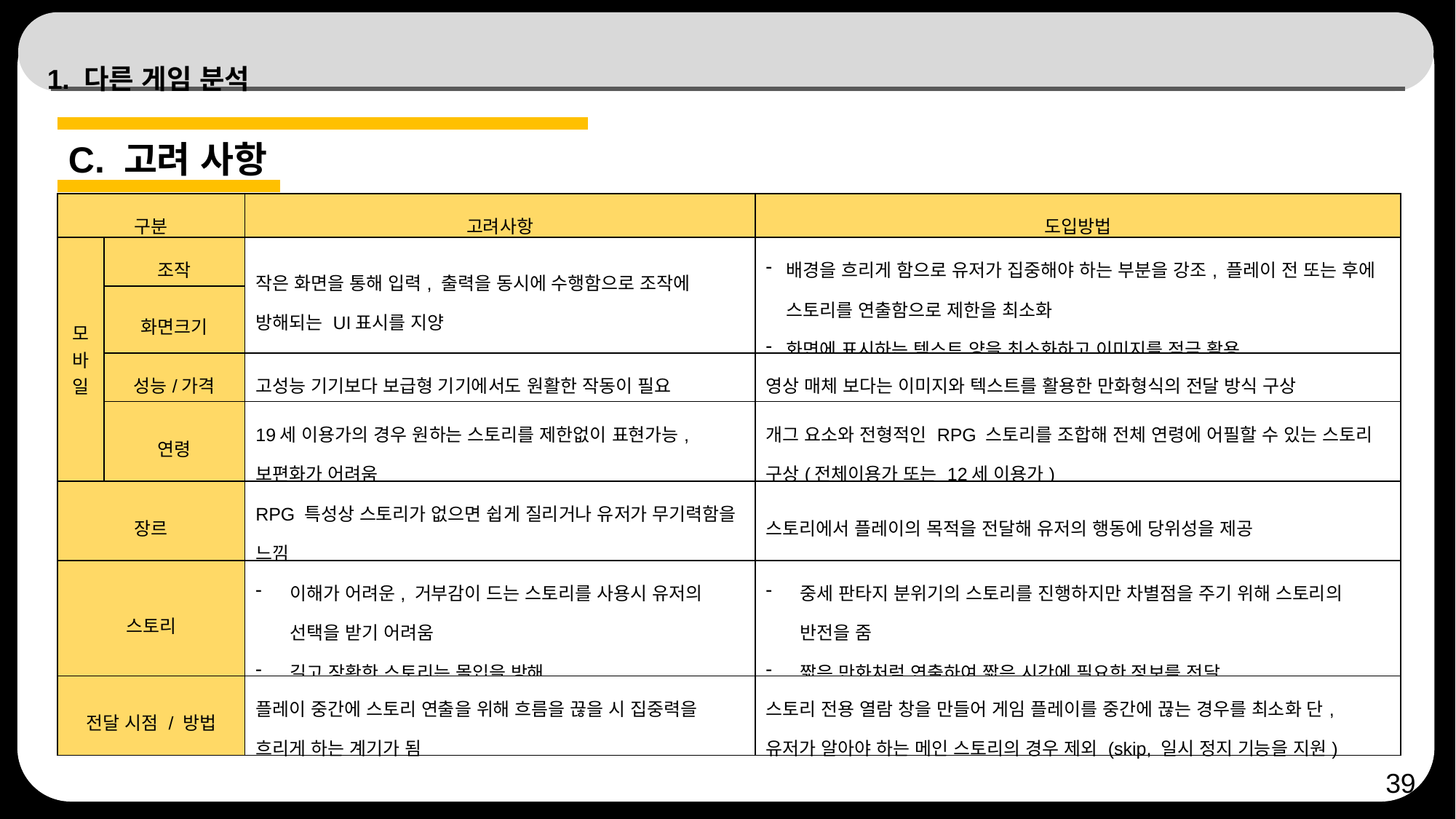

# 1. 다른 게임 분석
C. 고려 사항
| 구분 |  | 고려사항 | 도입방법 |
| --- | --- | --- | --- |
| 모바일 | 조작 | 작은 화면을 통해 입력, 출력을 동시에 수행함으로 조작에 방해되는 UI표시를 지양 | 배경을 흐리게 함으로 유저가 집중해야 하는 부분을 강조, 플레이 전 또는 후에 스토리를 연출함으로 제한을 최소화 화면에 표시하는 텍스트 양을 최소화하고 이미지를 적극 활용 |
|  | 화면크기 |  |  |
|  | 성능/가격 | 고성능 기기보다 보급형 기기에서도 원활한 작동이 필요 | 영상 매체 보다는 이미지와 텍스트를 활용한 만화형식의 전달 방식 구상 |
|  | 연령 | 19세 이용가의 경우 원하는 스토리를 제한없이 표현가능, 보편화가 어려움 | 개그 요소와 전형적인 RPG 스토리를 조합해 전체 연령에 어필할 수 있는 스토리 구상(전체이용가 또는 12세 이용가) |
| 장르 |  | RPG 특성상 스토리가 없으면 쉽게 질리거나 유저가 무기력함을 느낌 | 스토리에서 플레이의 목적을 전달해 유저의 행동에 당위성을 제공 |
| 스토리 |  | 이해가 어려운, 거부감이 드는 스토리를 사용시 유저의 선택을 받기 어려움 길고 장황한 스토리는 몰입을 방해 | 중세 판타지 분위기의 스토리를 진행하지만 차별점을 주기 위해 스토리의 반전을 줌 짧은 만화처럼 연출하여 짧은 시간에 필요한 정보를 전달 |
| 전달 시점 / 방법 |  | 플레이 중간에 스토리 연출을 위해 흐름을 끊을 시 집중력을 흐리게 하는 계기가 됨 | 스토리 전용 열람 창을 만들어 게임 플레이를 중간에 끊는 경우를 최소화 단, 유저가 알아야 하는 메인 스토리의 경우 제외 (skip, 일시 정지 기능을 지원) |
39